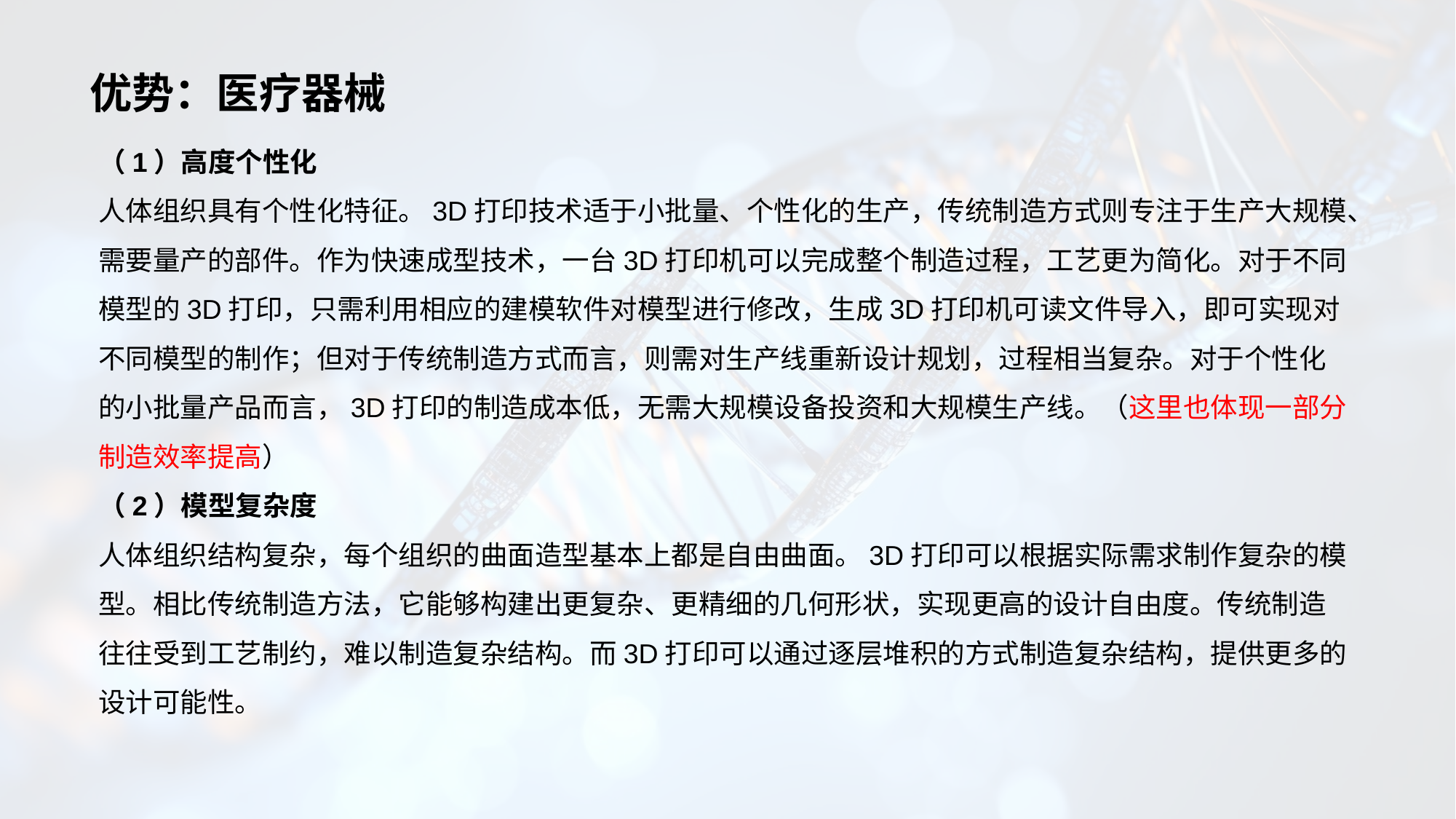

# 优势：医疗器械
（1）高度个性化
人体组织具有个性化特征。3D打印技术适于小批量、个性化的生产，传统制造方式则专注于生产大规模、需要量产的部件。作为快速成型技术，一台3D打印机可以完成整个制造过程，工艺更为简化。对于不同模型的3D打印，只需利用相应的建模软件对模型进行修改，生成3D打印机可读文件导入，即可实现对不同模型的制作；但对于传统制造方式而言，则需对生产线重新设计规划，过程相当复杂。对于个性化的小批量产品而言，3D打印的制造成本低，无需大规模设备投资和大规模生产线。（这里也体现一部分制造效率提高）
（2）模型复杂度
人体组织结构复杂，每个组织的曲面造型基本上都是自由曲面。3D打印可以根据实际需求制作复杂的模型。相比传统制造方法，它能够构建出更复杂、更精细的几何形状，实现更高的设计自由度。传统制造往往受到工艺制约，难以制造复杂结构。而3D打印可以通过逐层堆积的方式制造复杂结构，提供更多的设计可能性。